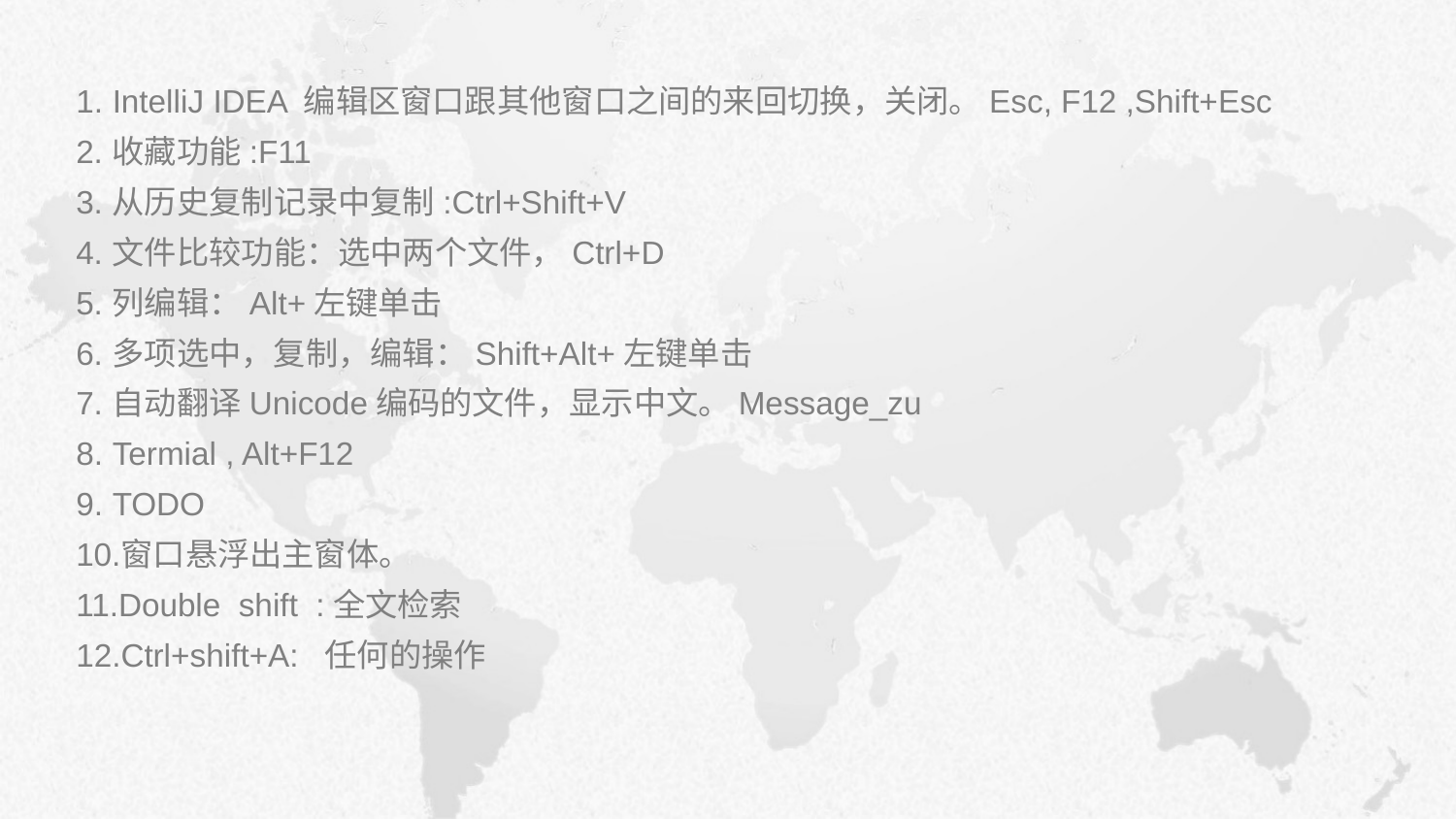

IntelliJ IDEA 编辑区窗口跟其他窗口之间的来回切换，关闭。Esc, F12 ,Shift+Esc
收藏功能:F11
从历史复制记录中复制:Ctrl+Shift+V
文件比较功能：选中两个文件，Ctrl+D
列编辑：Alt+左键单击
多项选中，复制，编辑：Shift+Alt+左键单击
自动翻译Unicode编码的文件，显示中文。Message_zu
Termial , Alt+F12
TODO
窗口悬浮出主窗体。
Double  shift  :全文检索
Ctrl+shift+A:  任何的操作